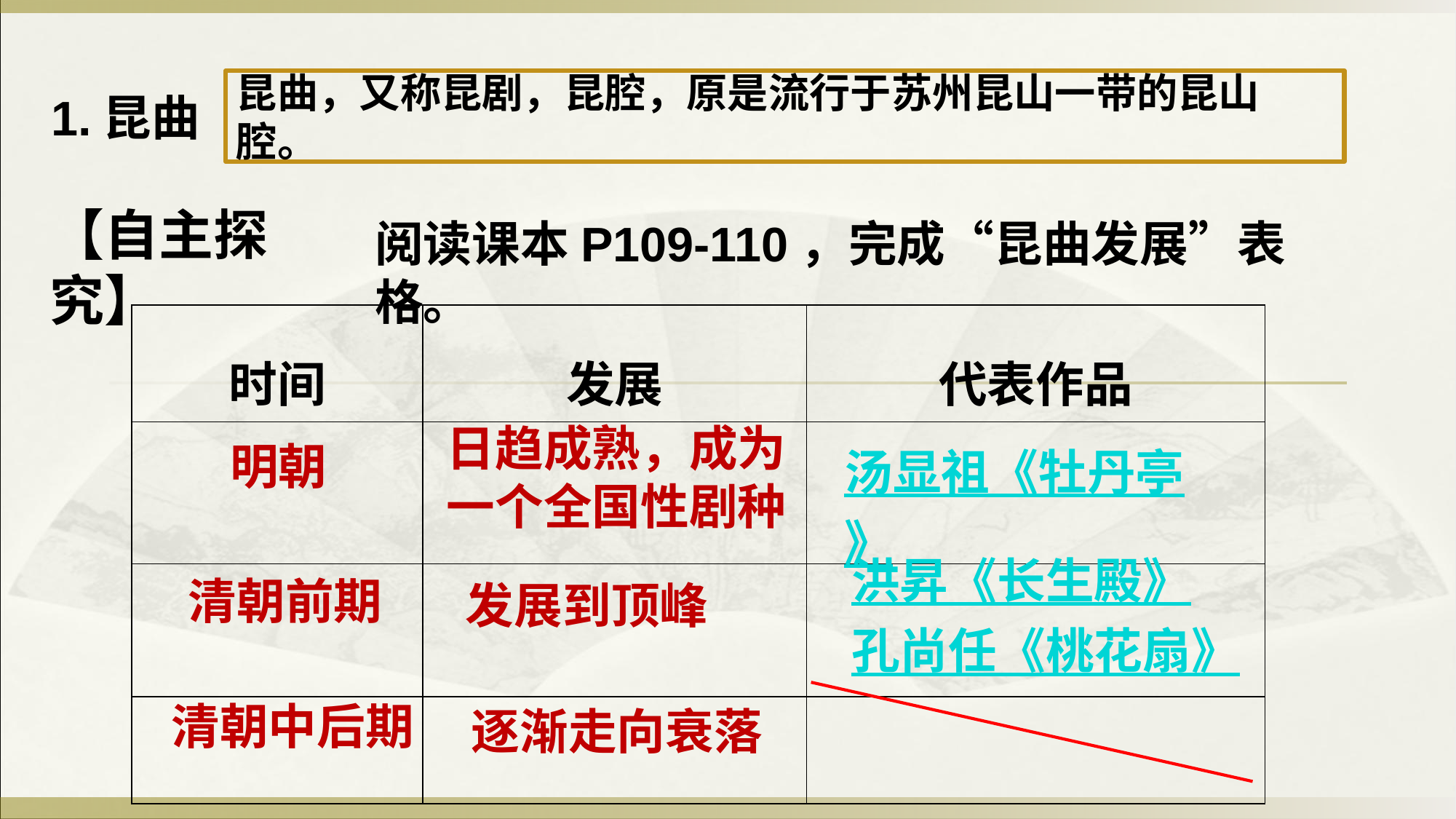

昆曲，又称昆剧，昆腔，原是流行于苏州昆山一带的昆山腔。
1.昆曲
【自主探究】
阅读课本P109-110，完成“昆曲发展”表格。
| 时间 | 发展 | 代表作品 |
| --- | --- | --- |
|  |  |  |
|  |  |  |
|  |  |  |
日趋成熟，成为一个全国性剧种
明朝
汤显祖《牡丹亭》
洪昇《长生殿》
孔尚任《桃花扇》
清朝前期
发展到顶峰
清朝中后期
逐渐走向衰落